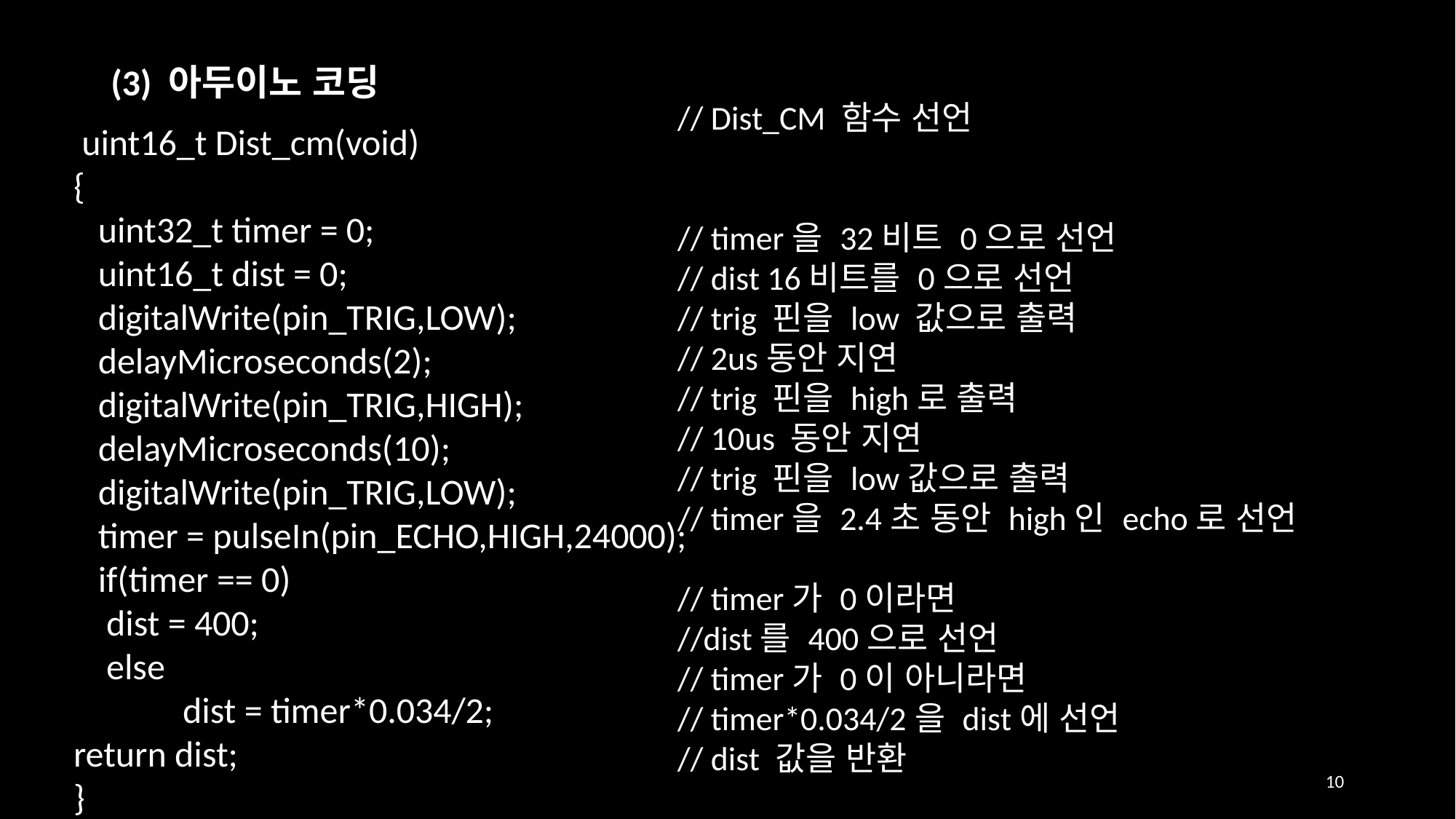

(3) 아두이노 코딩
// Dist_CM 함수 선언

// timer을 32비트 0으로 선언
// dist 16비트를 0으로 선언
// trig 핀을 low 값으로 출력
// 2us동안 지연
// trig 핀을 high로 출력
// 10us 동안 지연
// trig 핀을 low값으로 출력
// timer을 2.4초 동안 high인 echo로 선언

// timer가 0이라면
//dist를 400으로 선언
// timer가 0이 아니라면
// timer*0.034/2을 dist에 선언
// dist 값을 반환

 uint16_t Dist_cm(void)
{
   uint32_t timer = 0;
   uint16_t dist = 0;
   digitalWrite(pin_TRIG,LOW);
   delayMicroseconds(2);
   digitalWrite(pin_TRIG,HIGH);
   delayMicroseconds(10);
   digitalWrite(pin_TRIG,LOW);
   timer = pulseIn(pin_ECHO,HIGH,24000);
   if(timer == 0)
    dist = 400;
    else
	dist = timer*0.034/2;
return dist;
}
10